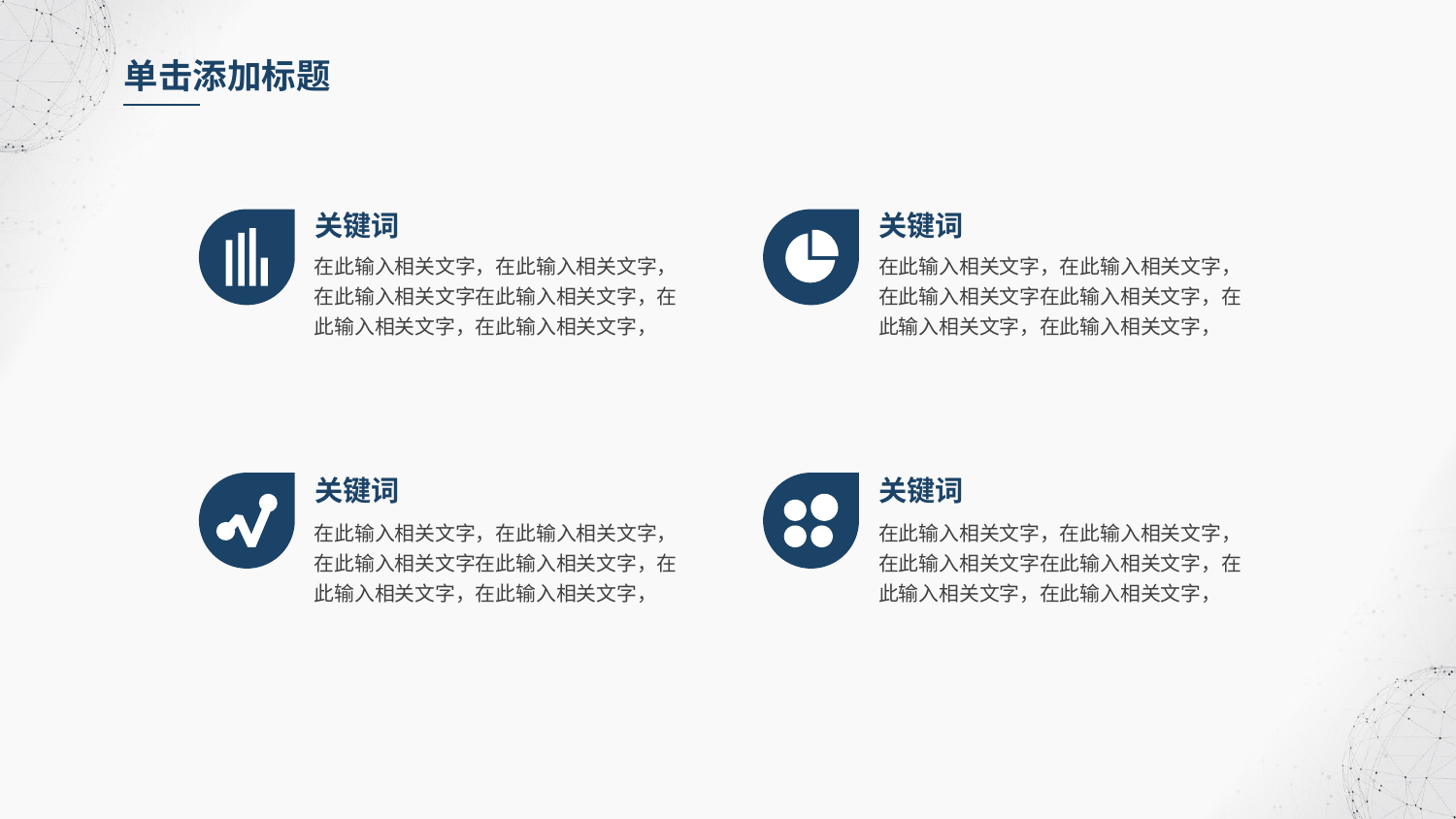

单击添加标题
关键词
关键词

在此输入相关文字，在此输入相关文字，在此输入相关文字在此输入相关文字，在此输入相关文字，在此输入相关文字，
在此输入相关文字，在此输入相关文字，在此输入相关文字在此输入相关文字，在此输入相关文字，在此输入相关文字，
关键词
关键词

在此输入相关文字，在此输入相关文字，在此输入相关文字在此输入相关文字，在此输入相关文字，在此输入相关文字，
在此输入相关文字，在此输入相关文字，在此输入相关文字在此输入相关文字，在此输入相关文字，在此输入相关文字，